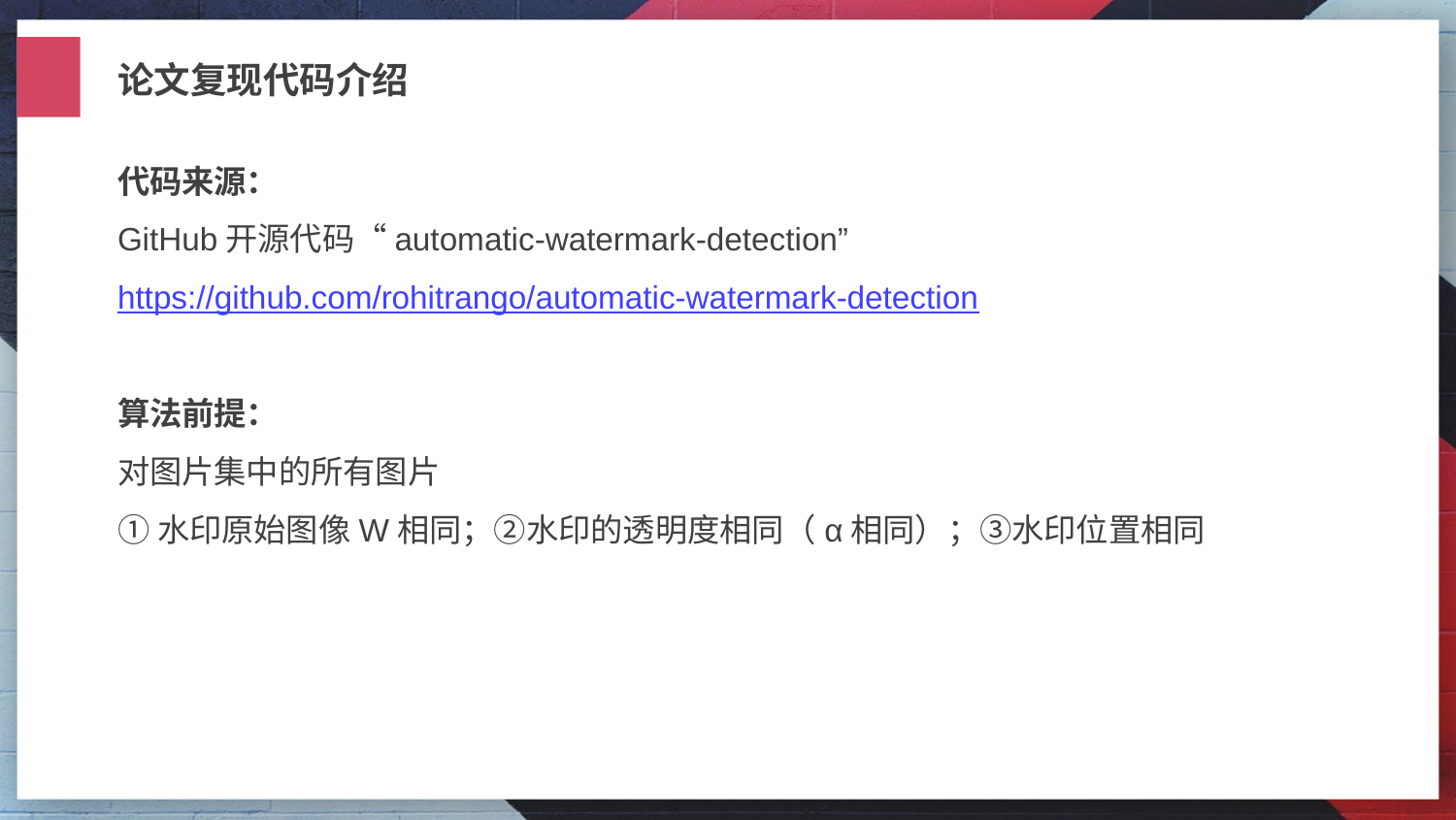

论文复现代码介绍
代码来源：
GitHub开源代码“automatic-watermark-detection”
https://github.com/rohitrango/automatic-watermark-detection

算法前提：
对图片集中的所有图片
①水印原始图像W相同；②水印的透明度相同（α相同）；③水印位置相同